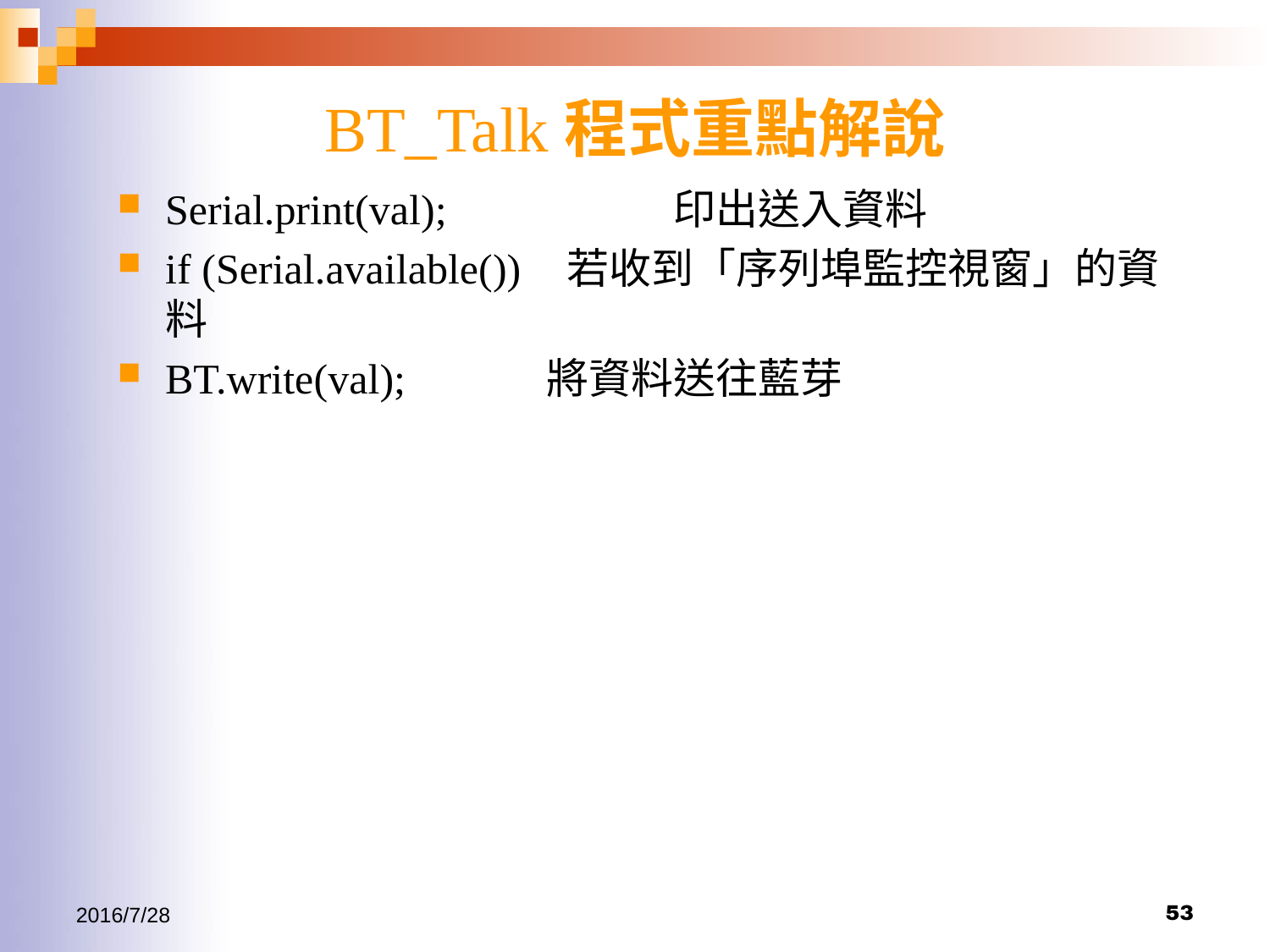

# BT_Talk程式重點解說
Serial.print(val);		印出送入資料
if (Serial.available())	 若收到「序列埠監控視窗」的資料
BT.write(val);		將資料送往藍芽

2016/7/28
53